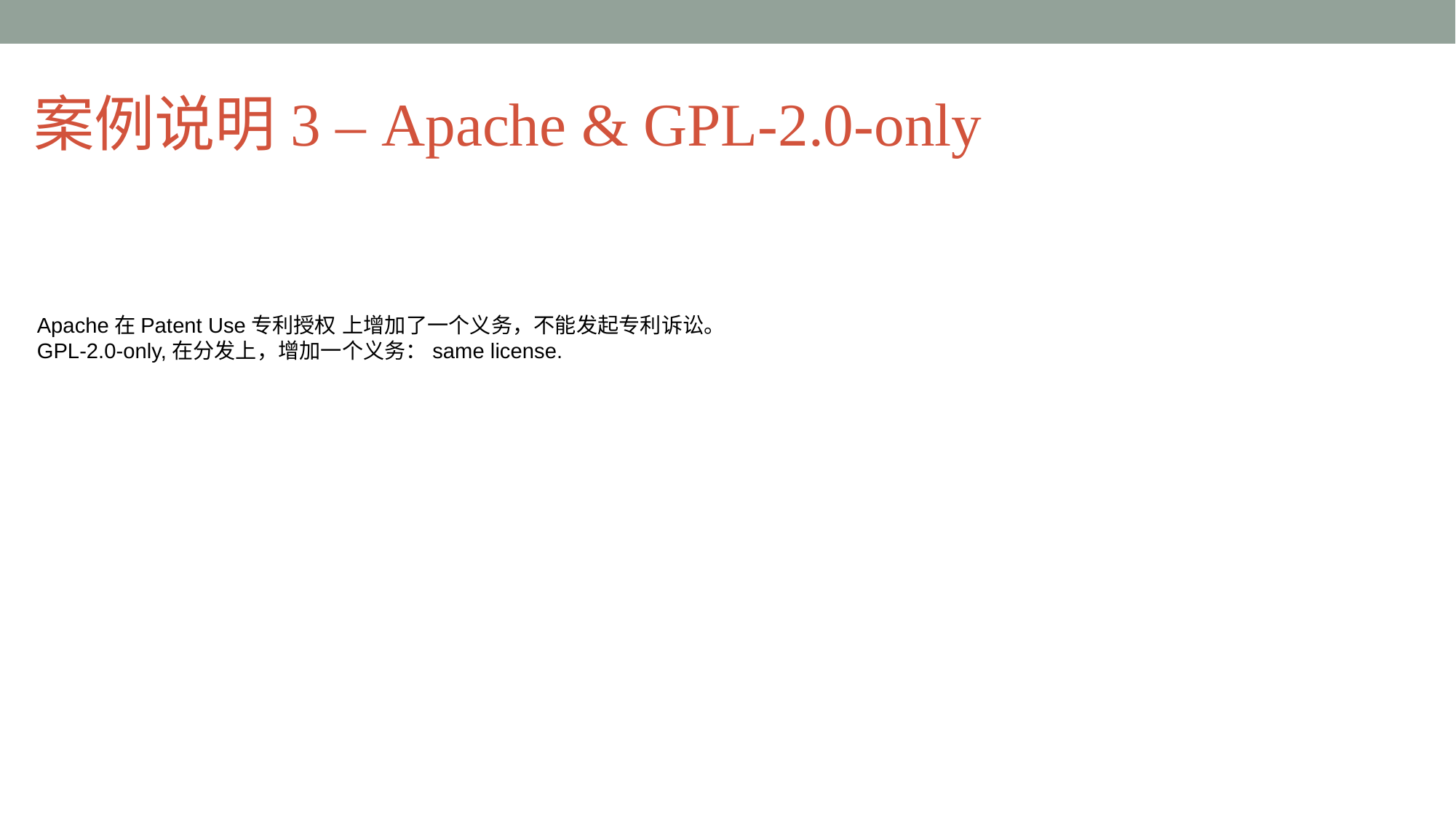

# 案例说明3 – Apache & GPL-2.0-only
Apache在Patent Use专利授权 上增加了一个义务，不能发起专利诉讼。
GPL-2.0-only,在分发上，增加一个义务：same license.